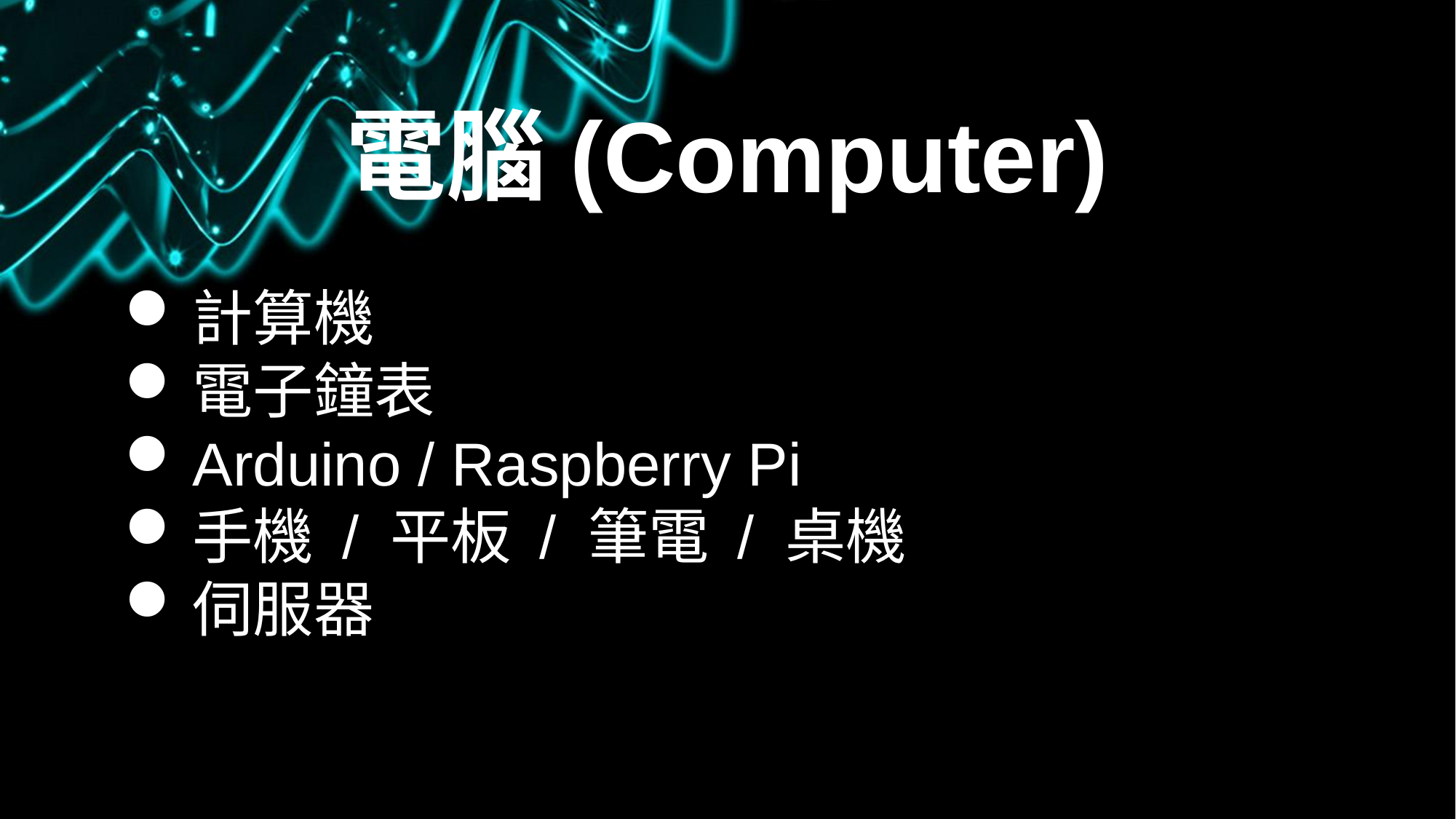

# 電腦(Computer)
計算機
電子鐘表
Arduino / Raspberry Pi
手機 / 平板 / 筆電 / 桌機
伺服器